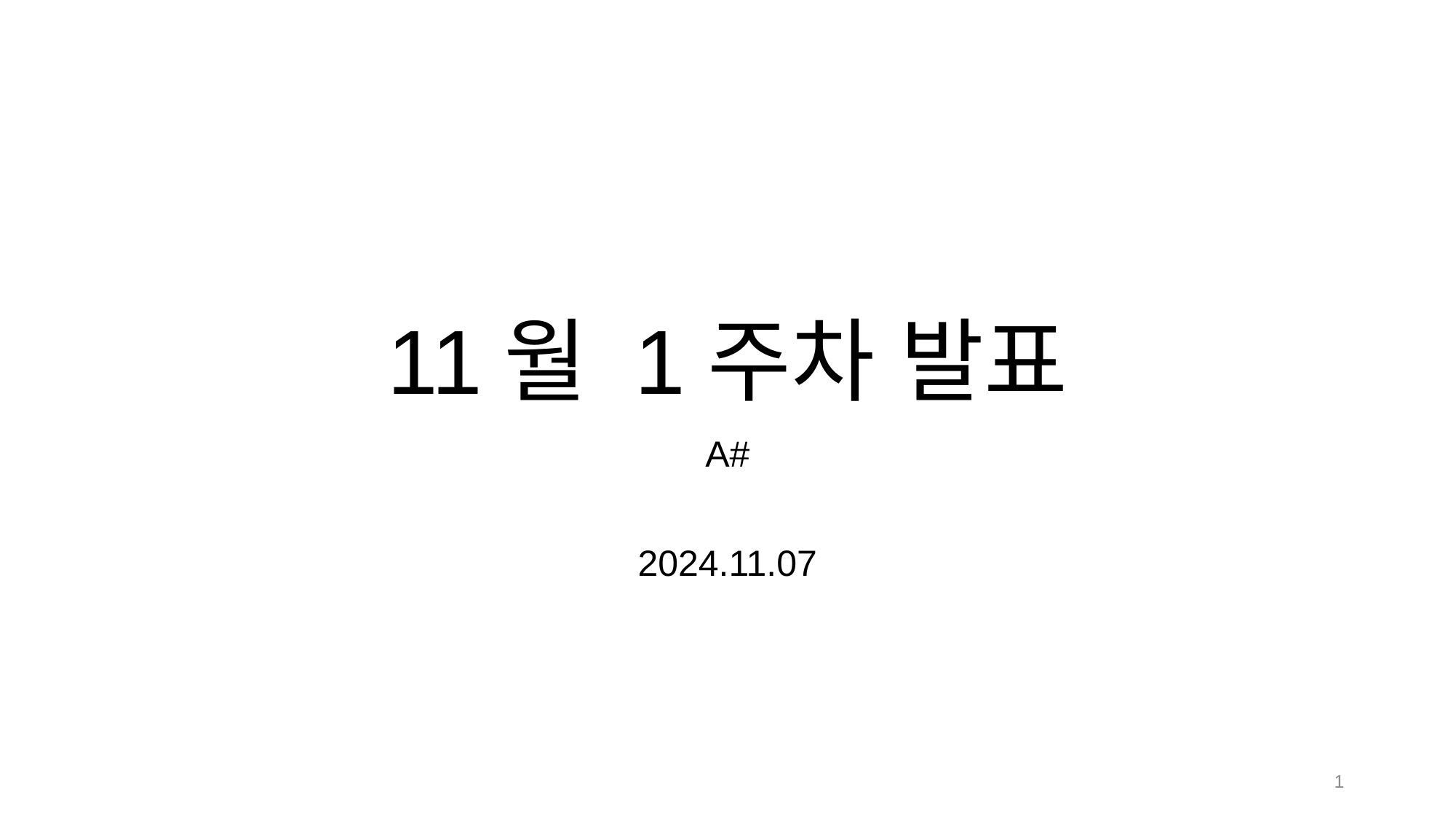

# 11월 1주차 발표
A#

2024.11.07
1